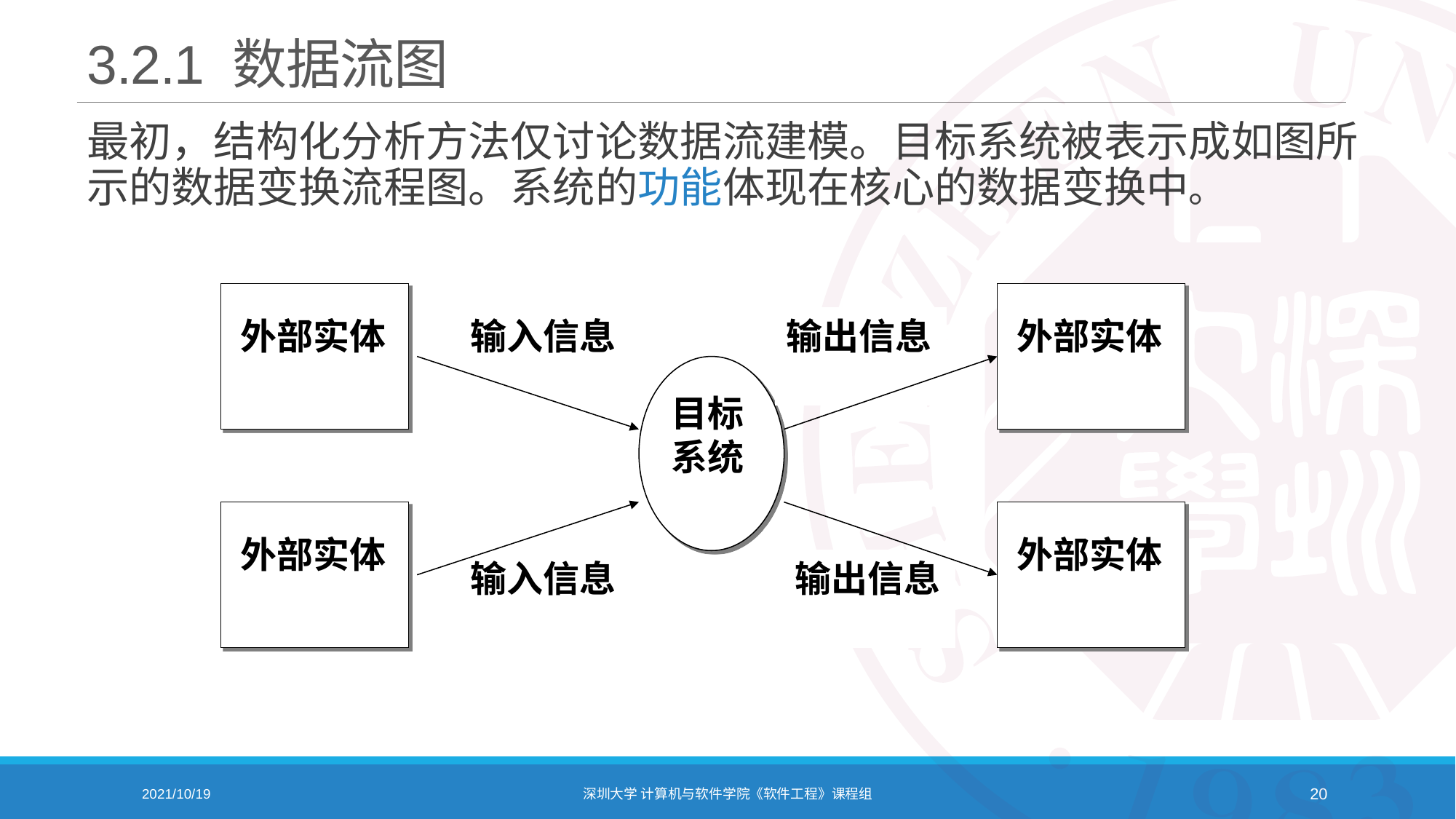

# 3.2.1 数据流图
最初，结构化分析方法仅讨论数据流建模。目标系统被表示成如图所示的数据变换流程图。系统的功能体现在核心的数据变换中。

外部实体
输入信息
输出信息
外部实体

目标
系统

外部实体
外部实体
输入信息
输出信息
2021/10/19
深圳大学 计算机与软件学院《软件工程》课程组
20